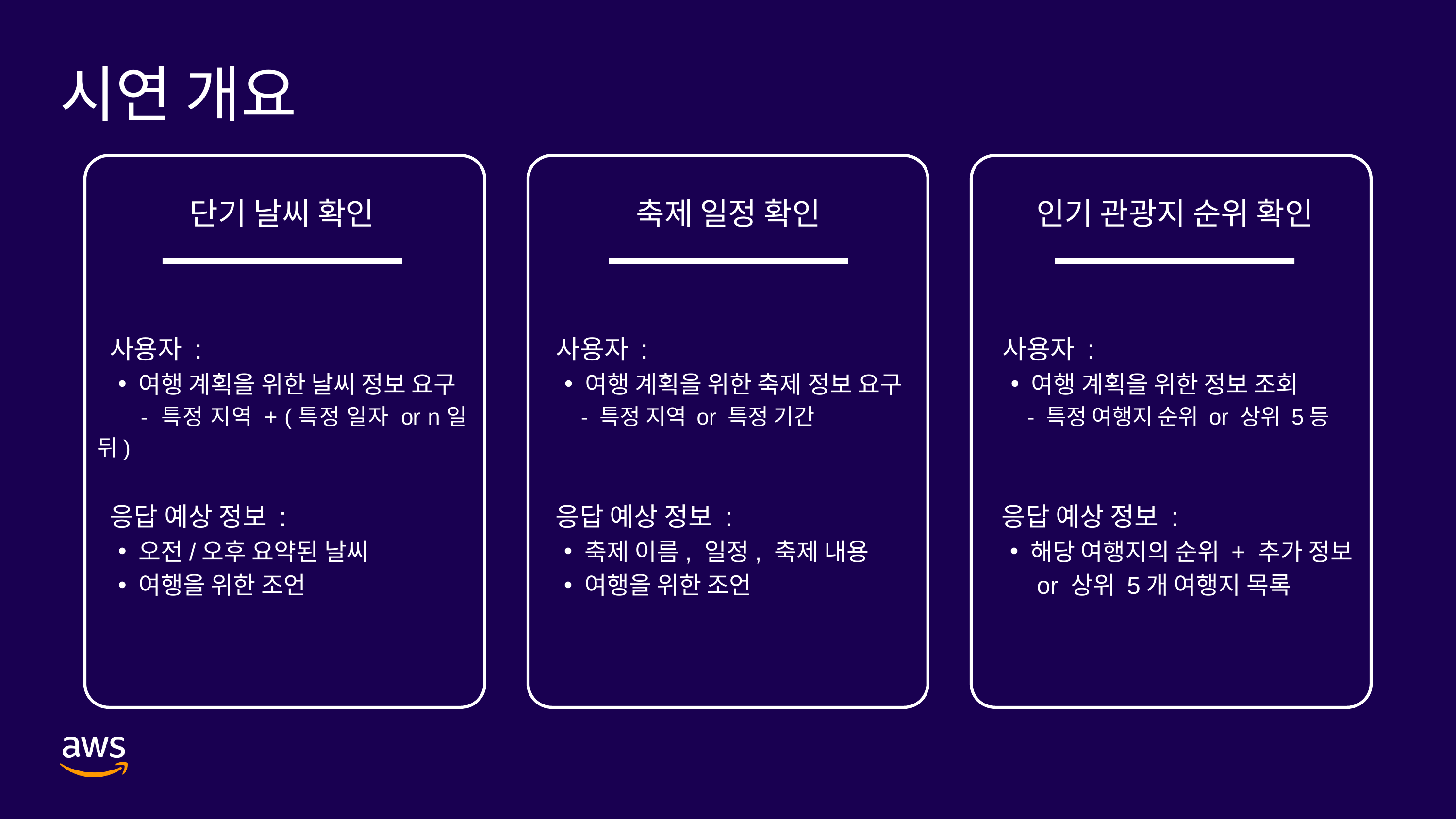

시연 개요

단기 날씨 확인
축제 일정 확인
인기 관광지 순위 확인

 사용자 :
여행 계획을 위한 날씨 정보 요구
      - 특정 지역 + (특정 일자 or n일 뒤)
 사용자 :
여행 계획을 위한 축제 정보 요구
      - 특정 지역 or 특정 기간
 사용자 :
여행 계획을 위한 정보 조회
      - 특정 여행지 순위 or 상위 5등
 응답 예상 정보 :
오전/오후 요약된 날씨
여행을 위한 조언
 응답 예상 정보 :
축제 이름, 일정, 축제 내용
여행을 위한 조언
 응답 예상 정보 :
해당 여행지의 순위 + 추가 정보
       or 상위 5개 여행지 목록